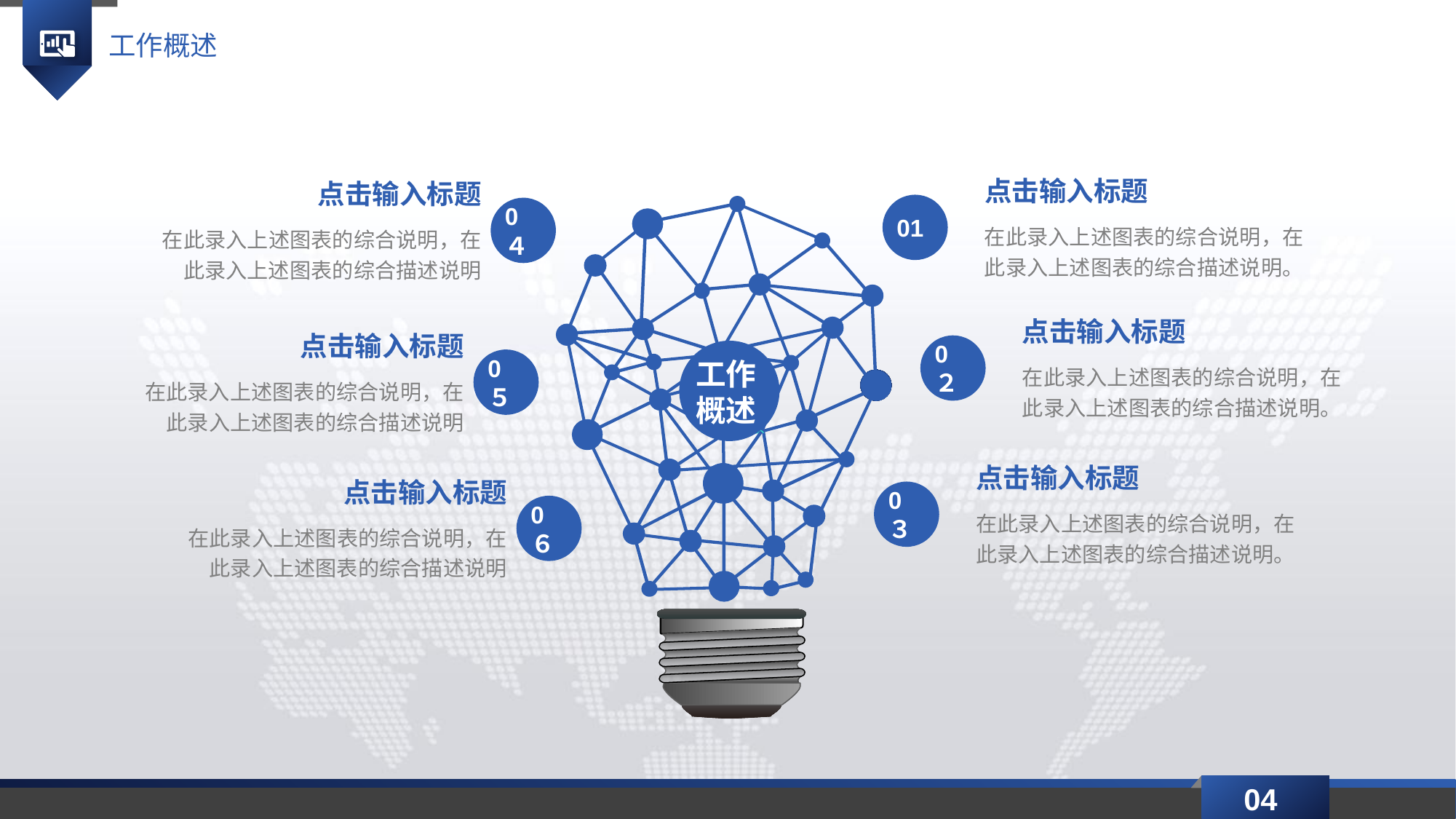

工作概述

点击输入标题
点击输入标题

01

0４
在此录入上述图表的综合说明，在此录入上述图表的综合描述说明。
在此录入上述图表的综合说明，在此录入上述图表的综合描述说明
点击输入标题
点击输入标题

0２

0５
在此录入上述图表的综合说明，在此录入上述图表的综合描述说明。
在此录入上述图表的综合说明，在此录入上述图表的综合描述说明
工作概述
点击输入标题
点击输入标题

0３

0６
在此录入上述图表的综合说明，在此录入上述图表的综合描述说明。
在此录入上述图表的综合说明，在此录入上述图表的综合描述说明

04

延时符